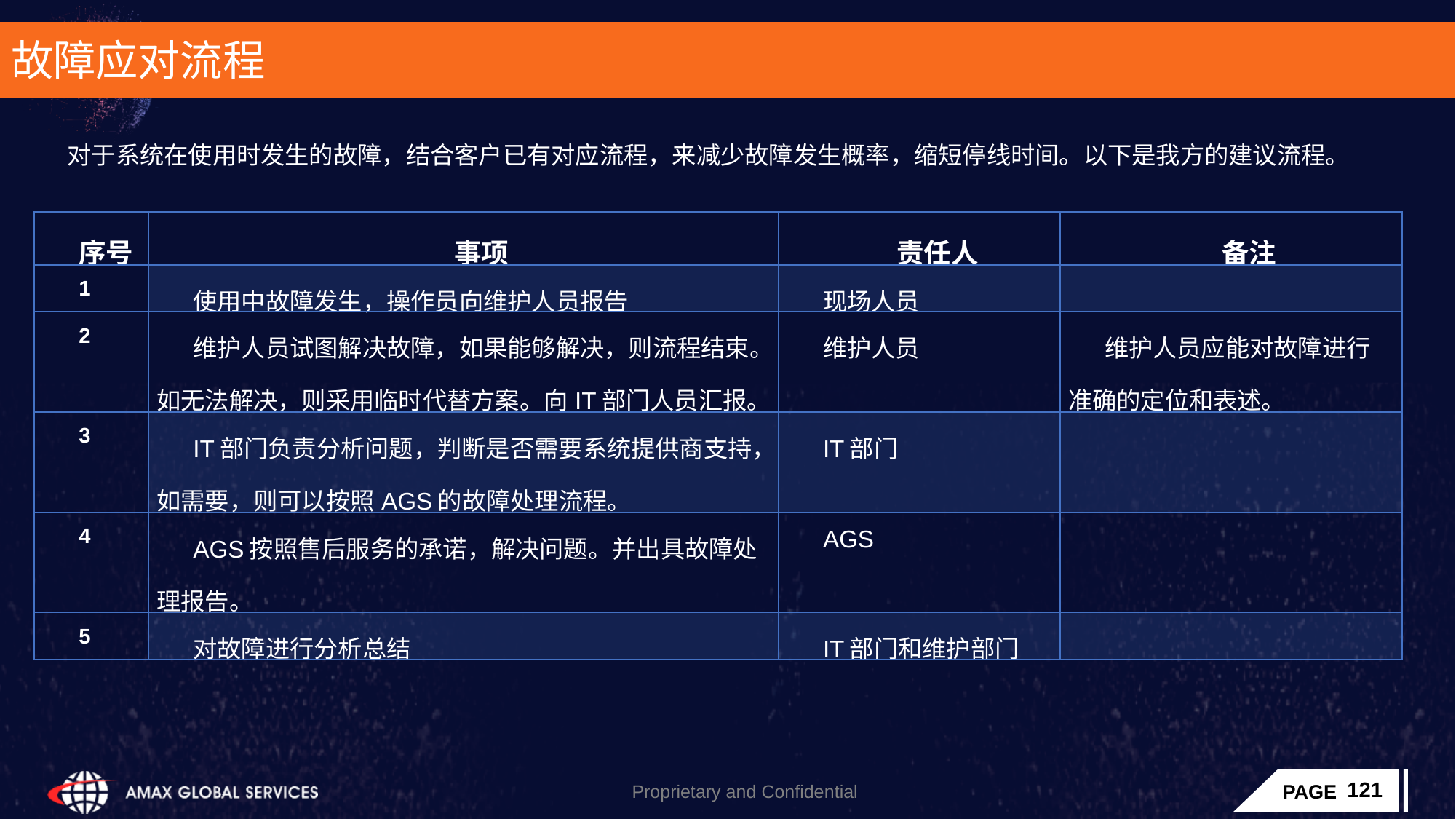

# 故障应对流程
对于系统在使用时发生的故障，结合客户已有对应流程，来减少故障发生概率，缩短停线时间。以下是我方的建议流程。
| 序号 | 事项 | 责任人 | 备注 |
| --- | --- | --- | --- |
| 1 | 使用中故障发生，操作员向维护人员报告 | 现场人员 |  |
| 2 | 维护人员试图解决故障，如果能够解决，则流程结束。如无法解决，则采用临时代替方案。向IT部门人员汇报。 | 维护人员 | 维护人员应能对故障进行准确的定位和表述。 |
| 3 | IT部门负责分析问题，判断是否需要系统提供商支持，如需要，则可以按照AGS的故障处理流程。 | IT部门 |  |
| 4 | AGS按照售后服务的承诺，解决问题。并出具故障处理报告。 | AGS |  |
| 5 | 对故障进行分析总结 | IT部门和维护部门 |  |